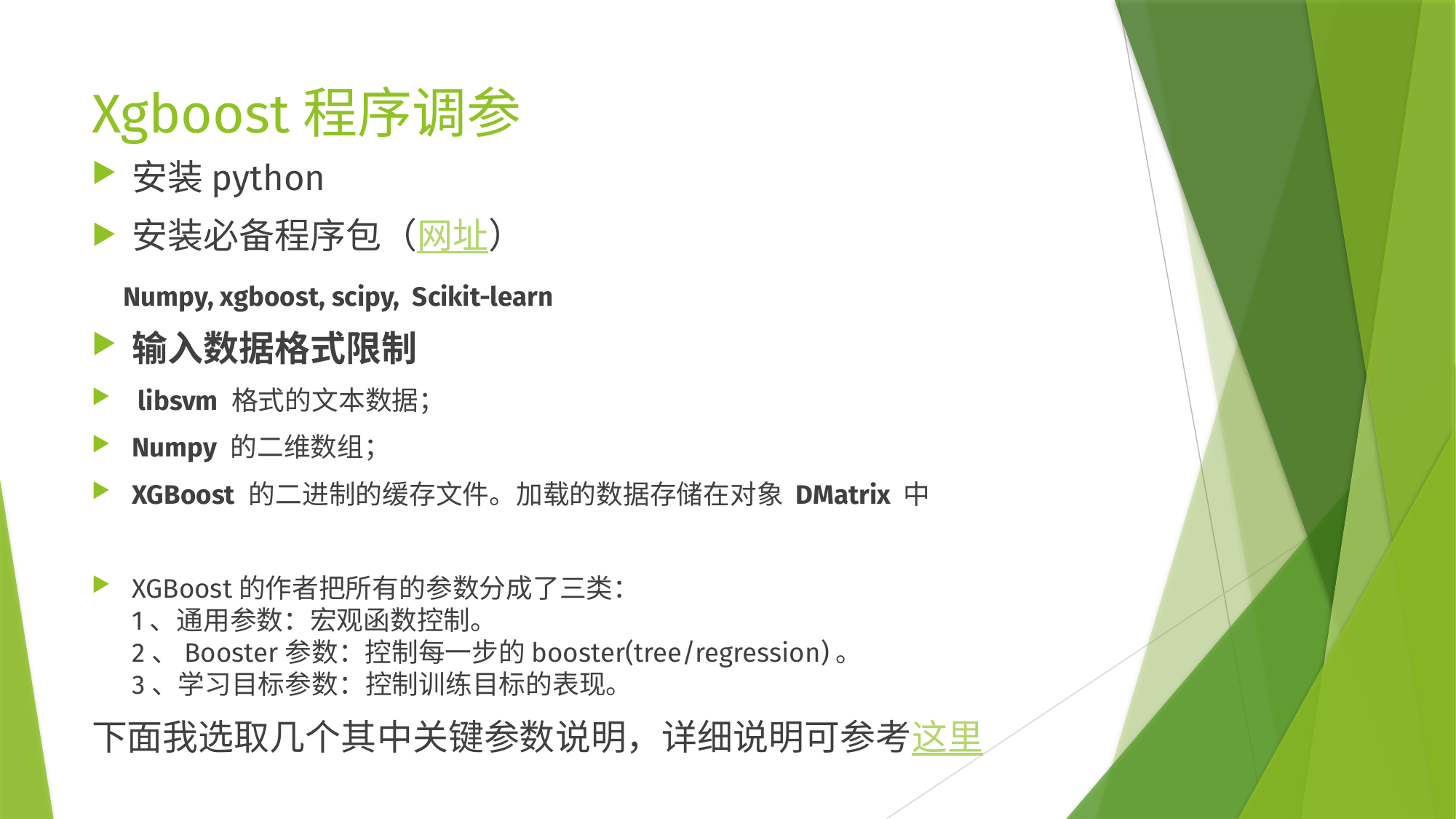

# Xgboost程序调参
安装python
安装必备程序包（网址）
     Numpy, xgboost, scipy,  Scikit-learn
输入数据格式限制
 libsvm 格式的文本数据；
Numpy 的二维数组；
XGBoost 的二进制的缓存文件。加载的数据存储在对象 DMatrix 中

XGBoost的作者把所有的参数分成了三类：
1、通用参数：宏观函数控制。
2、Booster参数：控制每一步的booster(tree/regression)。
3、学习目标参数：控制训练目标的表现。
下面我选取几个其中关键参数说明，详细说明可参考这里